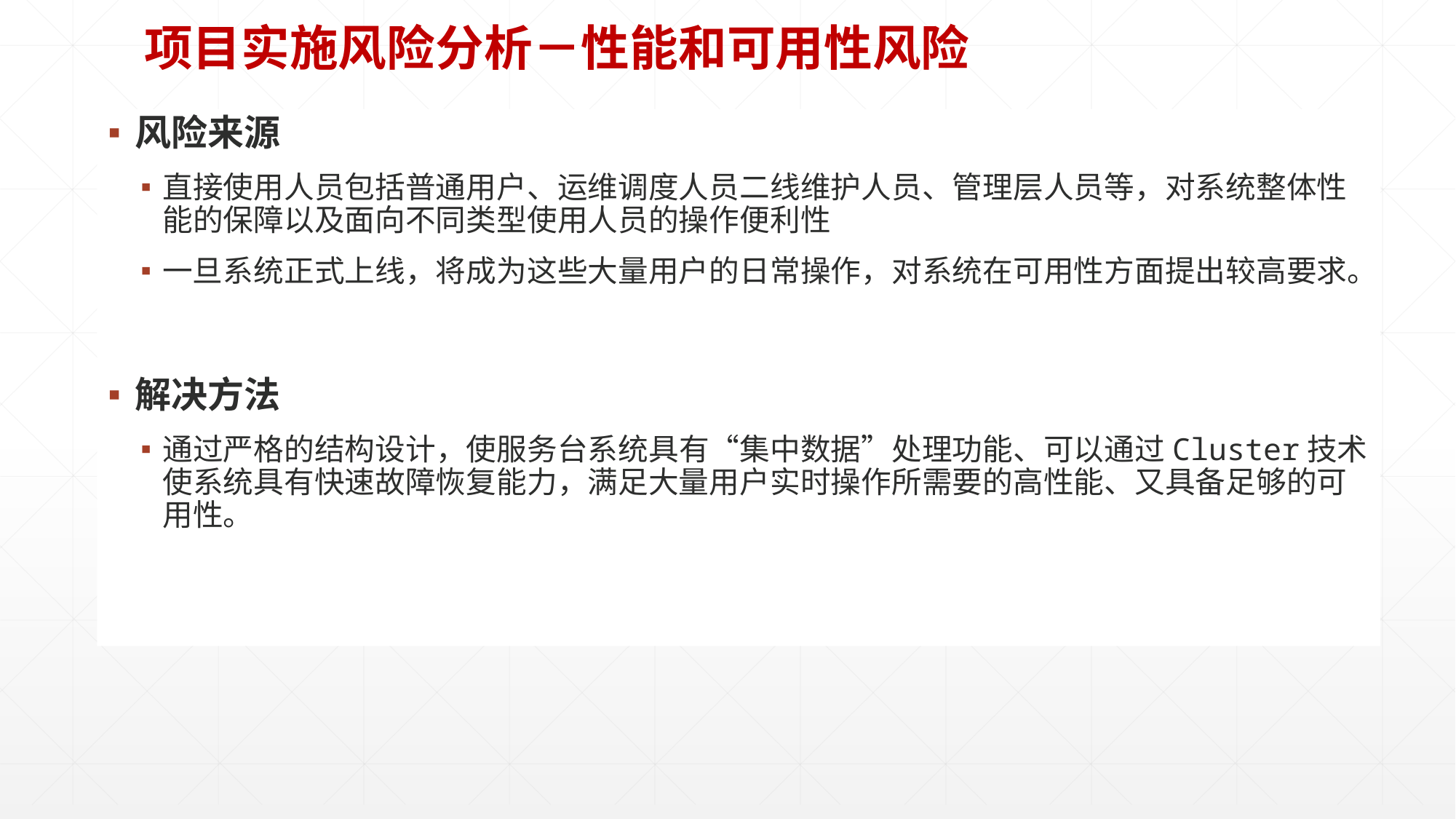

# 项目实施风险分析－性能和可用性风险
风险来源
直接使用人员包括普通用户、运维调度人员二线维护人员、管理层人员等，对系统整体性能的保障以及面向不同类型使用人员的操作便利性
一旦系统正式上线，将成为这些大量用户的日常操作，对系统在可用性方面提出较高要求。

解决方法
通过严格的结构设计，使服务台系统具有“集中数据”处理功能、可以通过Cluster技术使系统具有快速故障恢复能力，满足大量用户实时操作所需要的高性能、又具备足够的可用性。